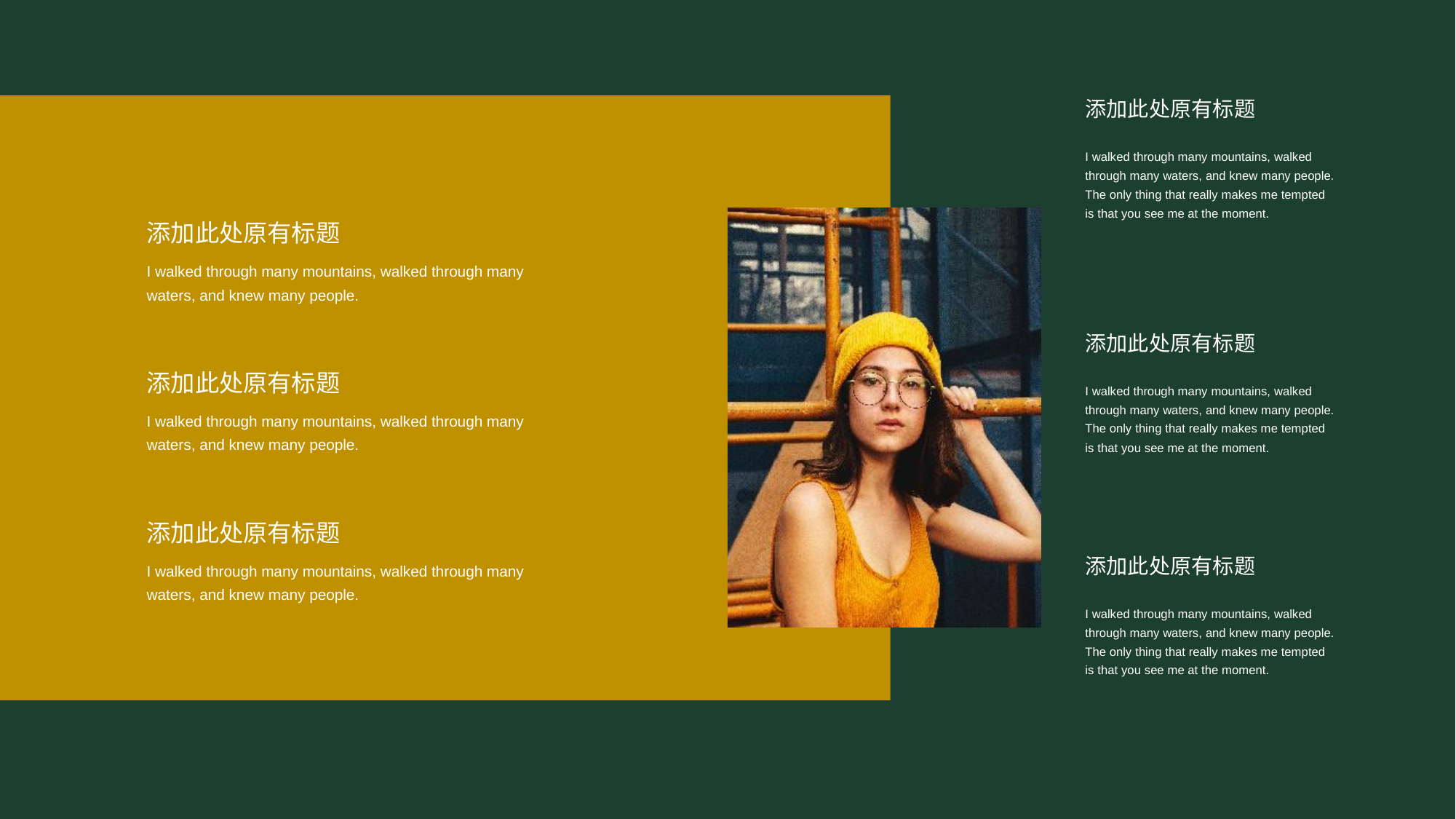

添加此处原有标题
I walked through many mountains, walked through many waters, and knew many people. The only thing that really makes me tempted is that you see me at the moment.

添加此处原有标题
I walked through many mountains, walked through many waters, and knew many people.
添加此处原有标题
I walked through many mountains, walked through many waters, and knew many people.
添加此处原有标题
I walked through many mountains, walked through many waters, and knew many people.
添加此处原有标题
I walked through many mountains, walked through many waters, and knew many people. The only thing that really makes me tempted is that you see me at the moment.
添加此处原有标题
I walked through many mountains, walked through many waters, and knew many people. The only thing that really makes me tempted is that you see me at the moment.